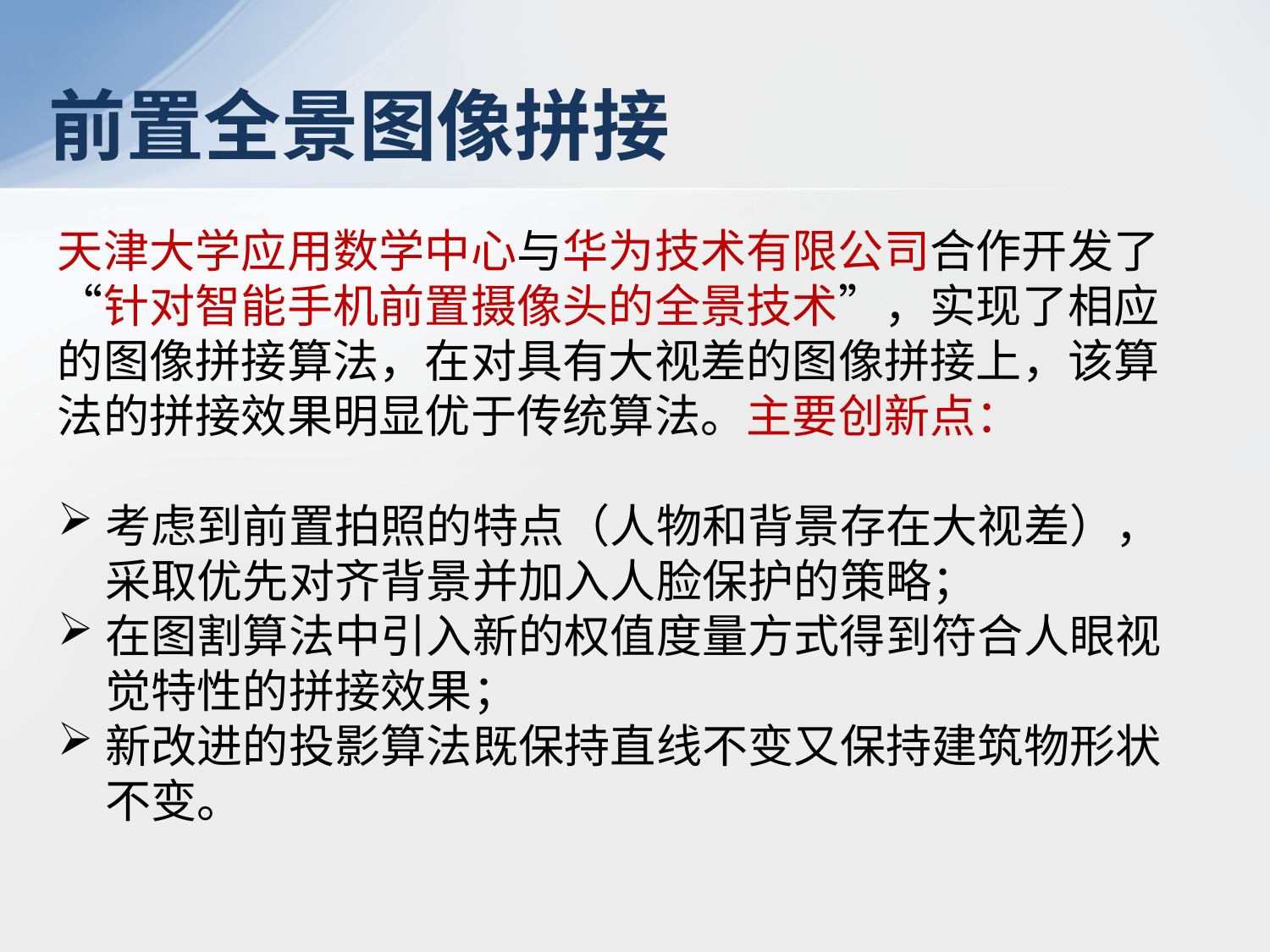

前置全景图像拼接
天津大学应用数学中心与华为技术有限公司合作开发了“针对智能手机前置摄像头的全景技术”，实现了相应的图像拼接算法，在对具有大视差的图像拼接上，该算法的拼接效果明显优于传统算法。主要创新点：

考虑到前置拍照的特点（人物和背景存在大视差），采取优先对齐背景并加入人脸保护的策略；
在图割算法中引入新的权值度量方式得到符合人眼视觉特性的拼接效果；
新改进的投影算法既保持直线不变又保持建筑物形状不变。